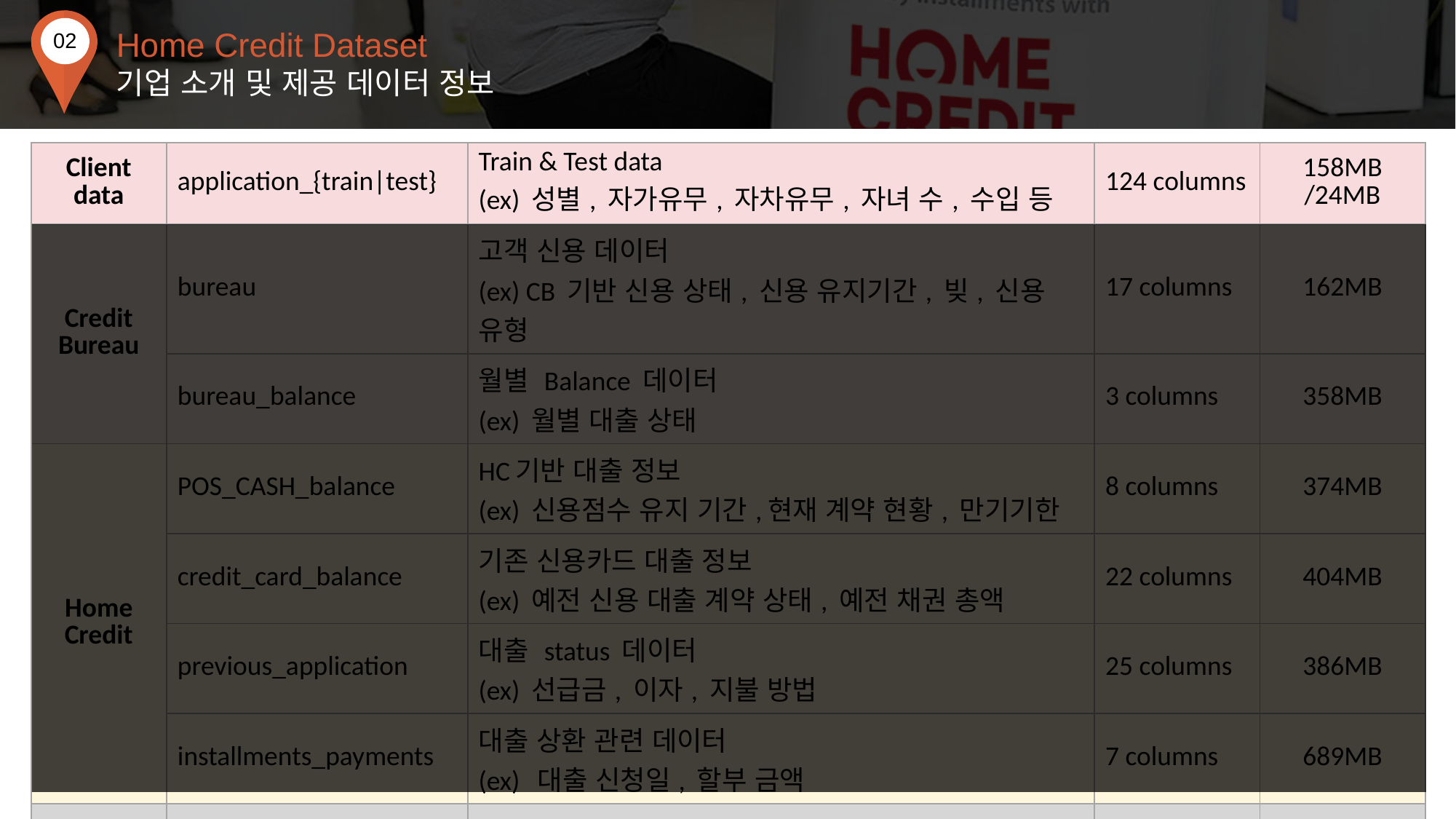

Home Credit Dataset
기업 소개 및 제공 데이터 정보
| Client data | application\_{train|test} | Train & Test data (ex) 성별, 자가유무, 자차유무, 자녀 수, 수입 등 | 124 columns | 158MB /24MB |
| --- | --- | --- | --- | --- |
| Credit Bureau | bureau | 고객 신용 데이터 (ex) CB 기반 신용 상태, 신용 유지기간, 빚, 신용 유형 | 17 columns | 162MB |
|  | bureau\_balance | 월별 Balance 데이터 (ex) 월별 대출 상태 | 3 columns | 358MB |
| Home Credit | POS\_CASH\_balance | HC기반 대출 정보 (ex) 신용점수 유지 기간,현재 계약 현황, 만기기한 | 8 columns | 374MB |
|  | credit\_card\_balance | 기존 신용카드 대출 정보 (ex) 예전 신용 대출 계약 상태, 예전 채권 총액 | 22 columns | 404MB |
|  | previous\_application | 대출 status 데이터 (ex) 선급금, 이자, 지불 방법 | 25 columns | 386MB |
|  | installments\_payments | 대출 상환 관련 데이터 (ex) 대출 신청일, 할부 금액 | 7 columns | 689MB |
| Total | 7 files |  | 221 columns | 2.49GB |